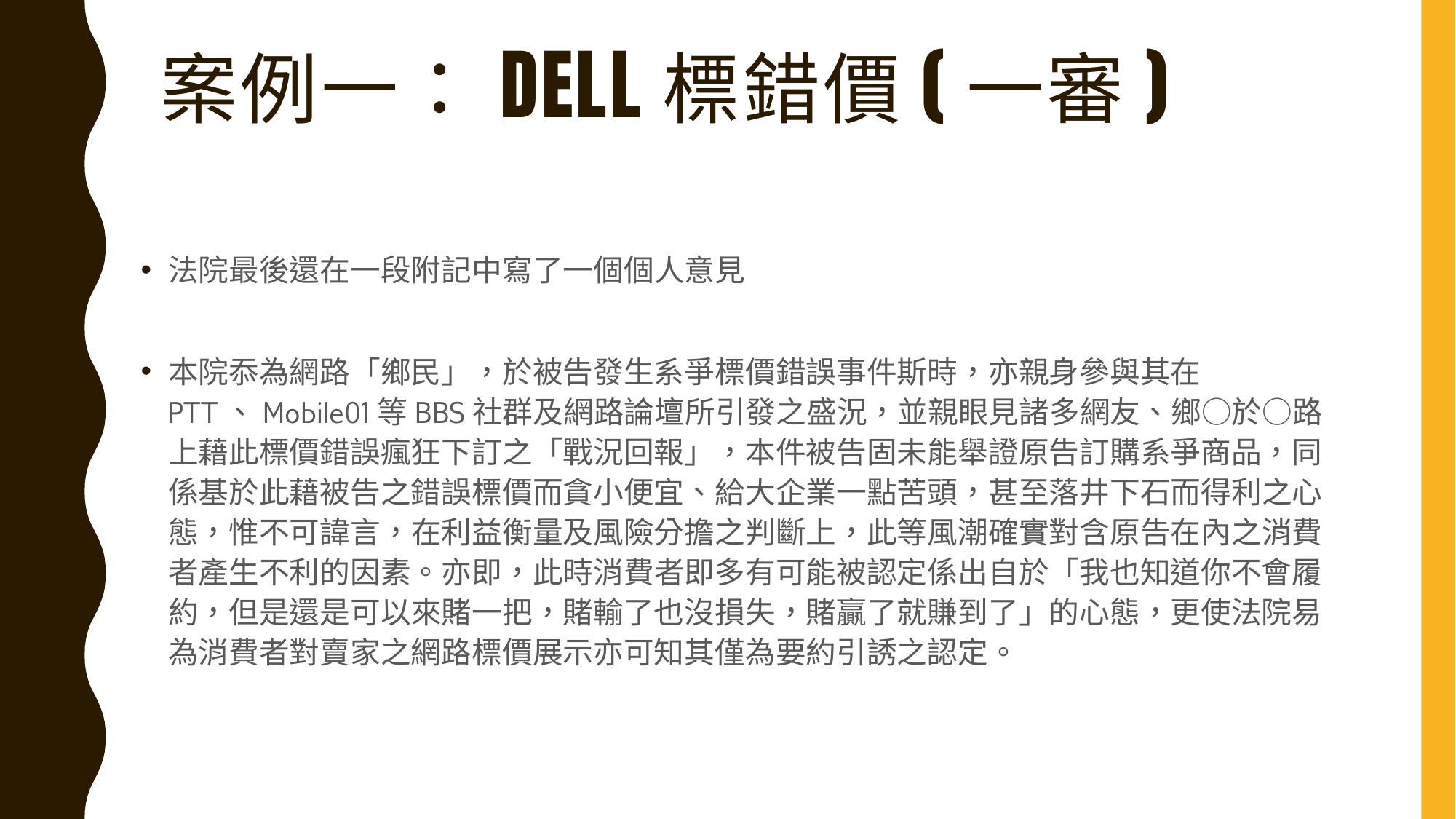

# 案例一：dell標錯價(一審)
法院最後還在一段附記中寫了一個個人意見

本院忝為網路「鄉民」，於被告發生系爭標價錯誤事件斯時，亦親身參與其在PTT、Mobile01等BBS社群及網路論壇所引發之盛況，並親眼見諸多網友、鄉○於○路上藉此標價錯誤瘋狂下訂之「戰況回報」，本件被告固未能舉證原告訂購系爭商品，同係基於此藉被告之錯誤標價而貪小便宜、給大企業一點苦頭，甚至落井下石而得利之心態，惟不可諱言，在利益衡量及風險分擔之判斷上，此等風潮確實對含原告在內之消費者產生不利的因素。亦即，此時消費者即多有可能被認定係出自於「我也知道你不會履約，但是還是可以來賭一把，賭輸了也沒損失，賭贏了就賺到了」的心態，更使法院易為消費者對賣家之網路標價展示亦可知其僅為要約引誘之認定。